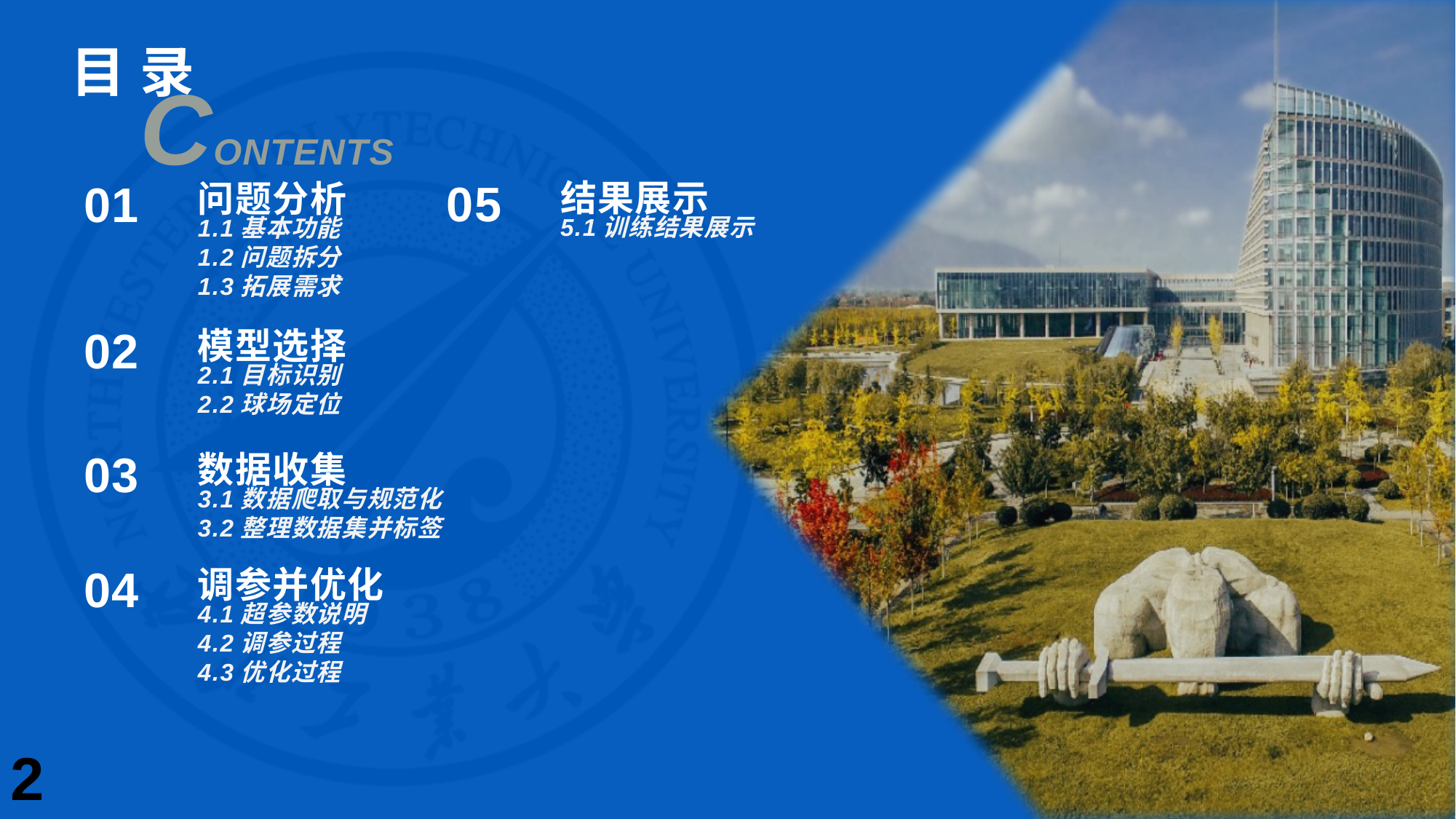

05
结果展示
5.1训练结果展示

01
问题分析

1.1基本功能
1.2问题拆分
1.3拓展需求
02
模型选择
2.1目标识别
2.2球场定位
03
数据收集
3.1数据爬取与规范化
3.2整理数据集并标签
04
调参并优化
4.1超参数说明
4.2调参过程
4.3优化过程
2